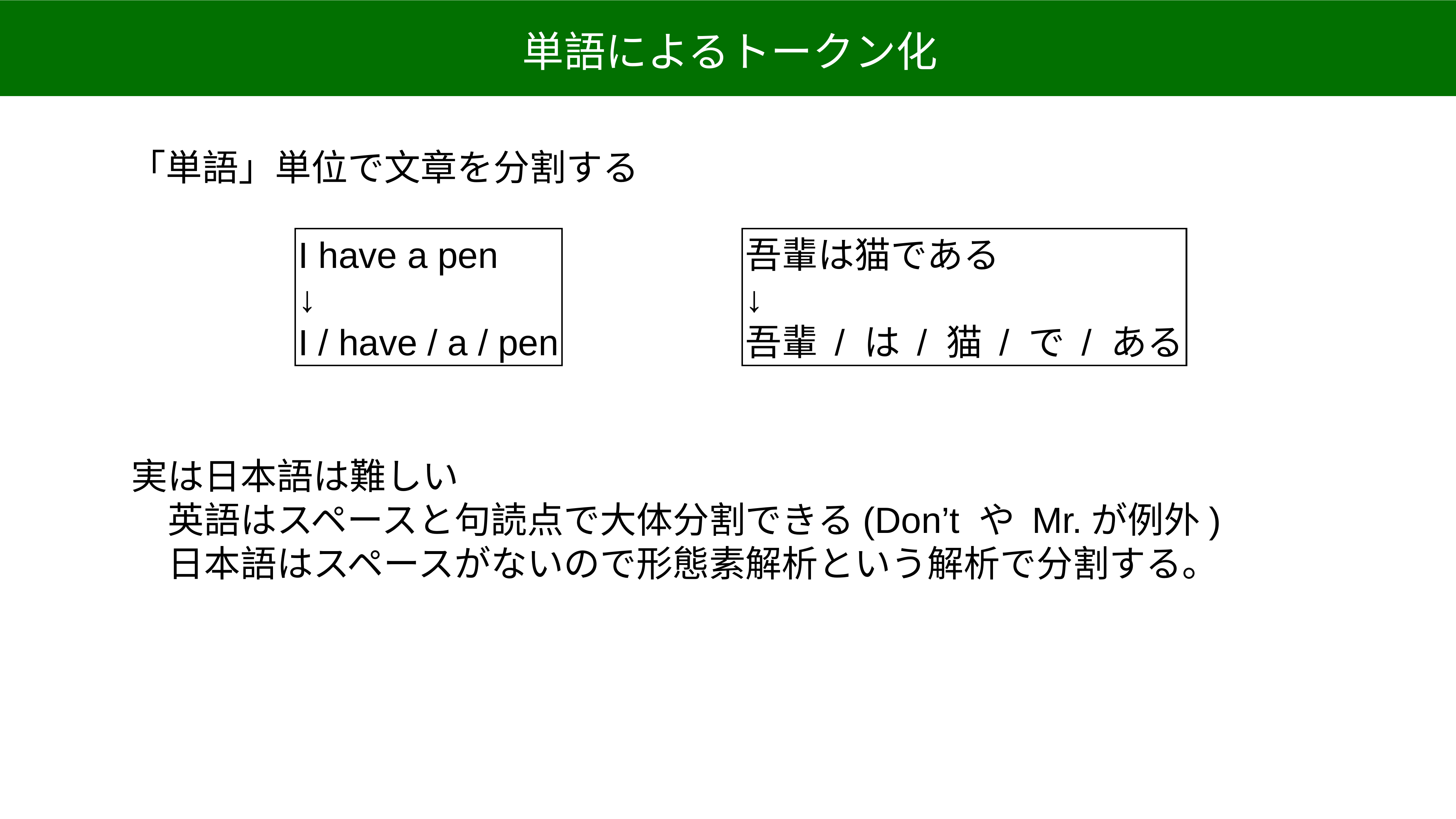

単語によるトークン化
「単語」単位で文章を分割する
I have a pen
↓
I / have / a / pen
吾輩は猫である
↓
吾輩 / は / 猫 / で / ある
実は日本語は難しい
　英語はスペースと句読点で大体分割できる(Don’t や Mr.が例外)
　日本語はスペースがないので形態素解析という解析で分割する。